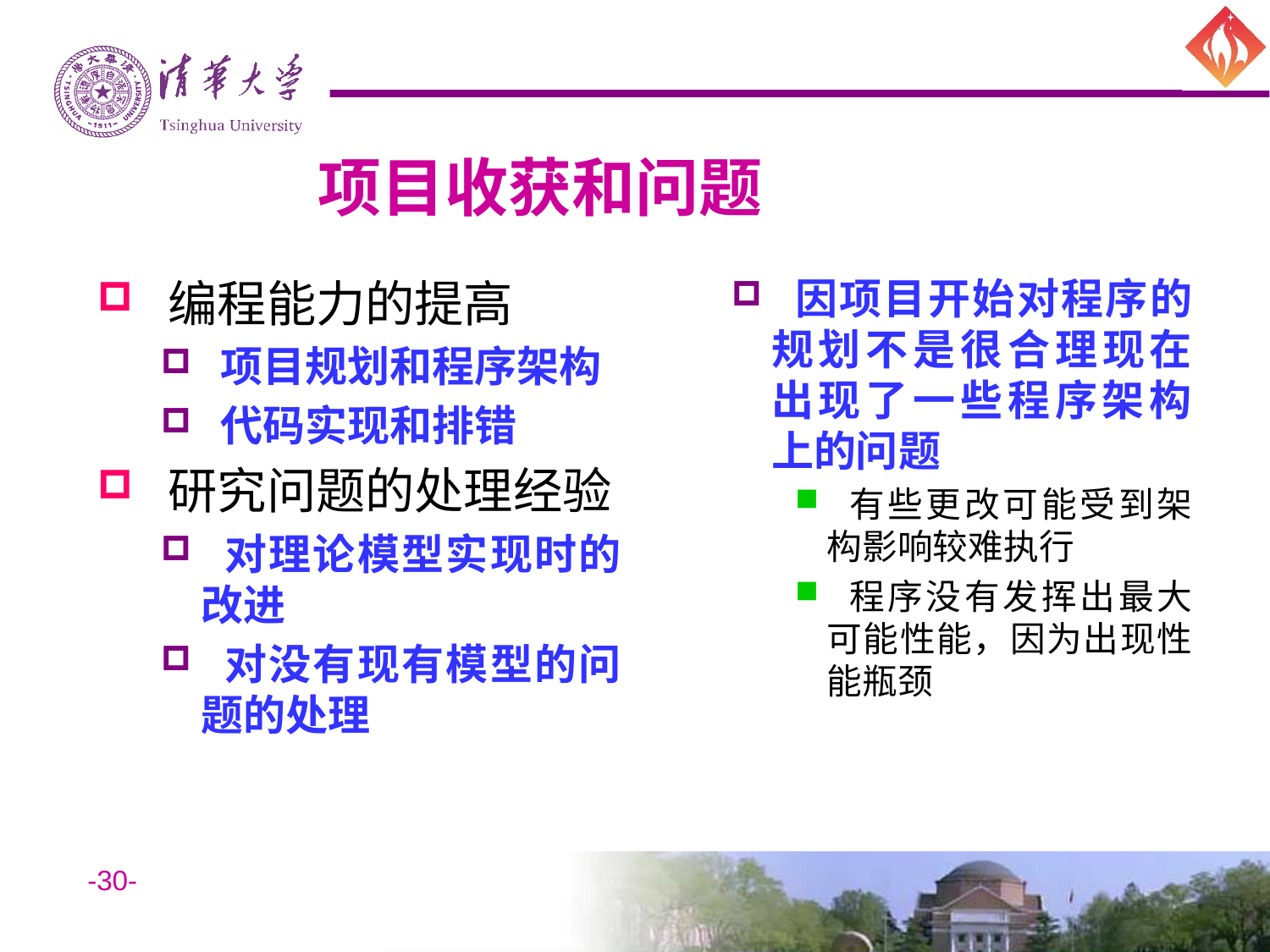

# 项目收获和问题
 编程能力的提高
 项目规划和程序架构
 代码实现和排错
 研究问题的处理经验
 对理论模型实现时的改进
 对没有现有模型的问题的处理
 因项目开始对程序的规划不是很合理现在出现了一些程序架构上的问题
 有些更改可能受到架构影响较难执行
 程序没有发挥出最大可能性能，因为出现性能瓶颈